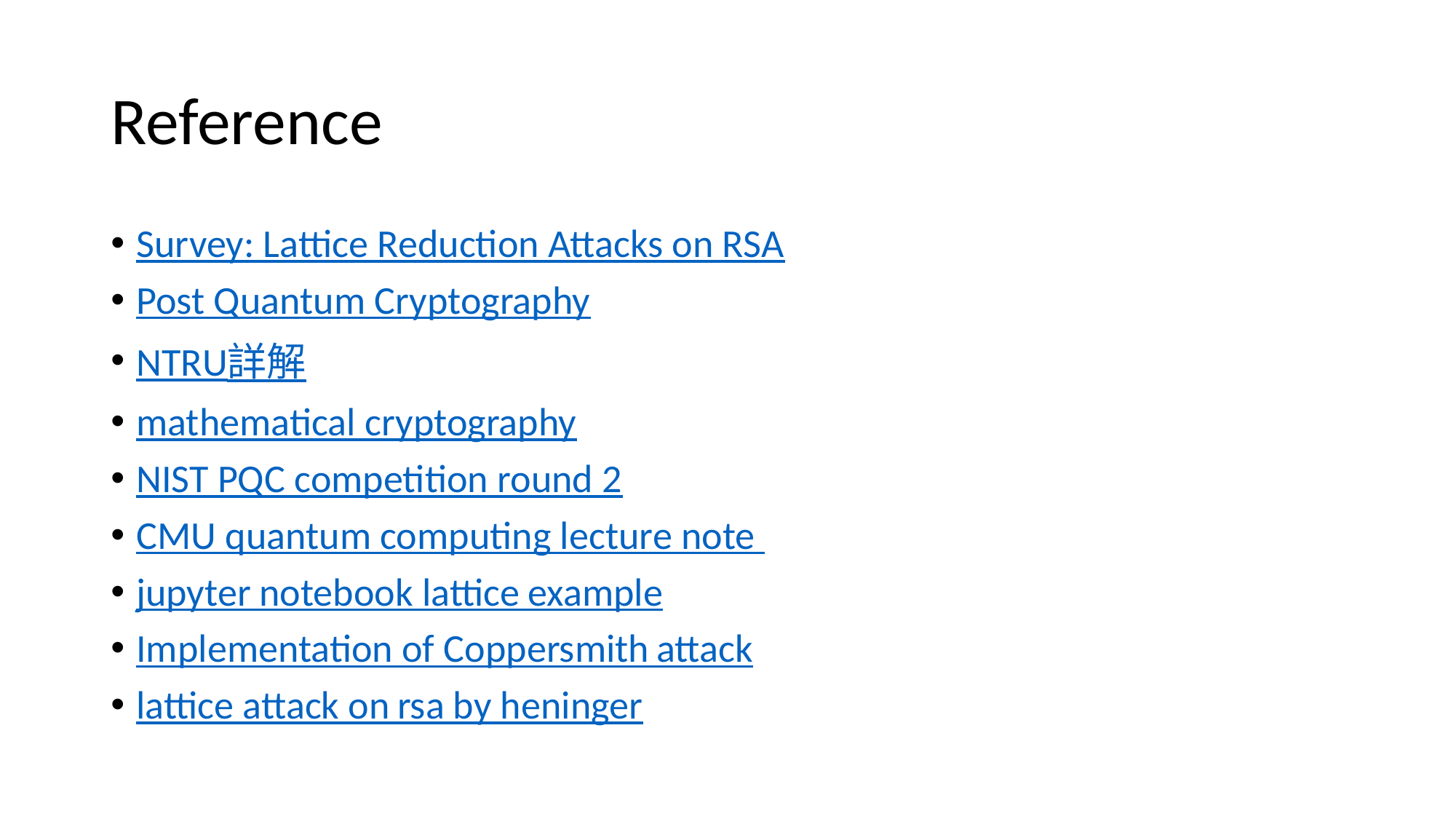

# Reference
Survey: Lattice Reduction Attacks on RSA
Post Quantum Cryptography
NTRU詳解
mathematical cryptography
NIST PQC competition round 2
CMU quantum computing lecture note
jupyter notebook lattice example
Implementation of Coppersmith attack
lattice attack on rsa by heninger